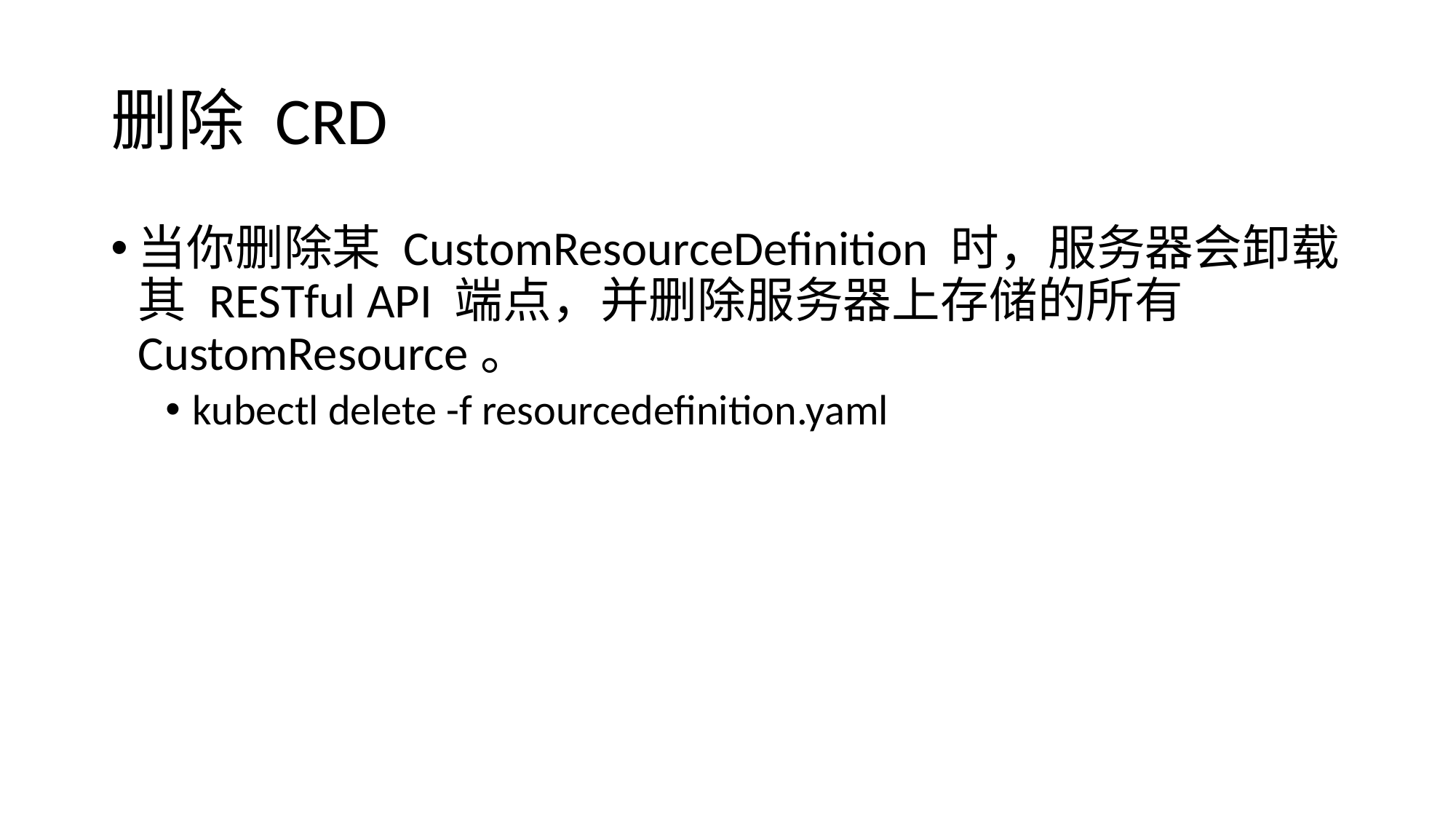

# 删除 CRD
当你删除某 CustomResourceDefinition 时，服务器会卸载其 RESTful API 端点，并删除服务器上存储的所有CustomResource。
kubectl delete -f resourcedefinition.yaml